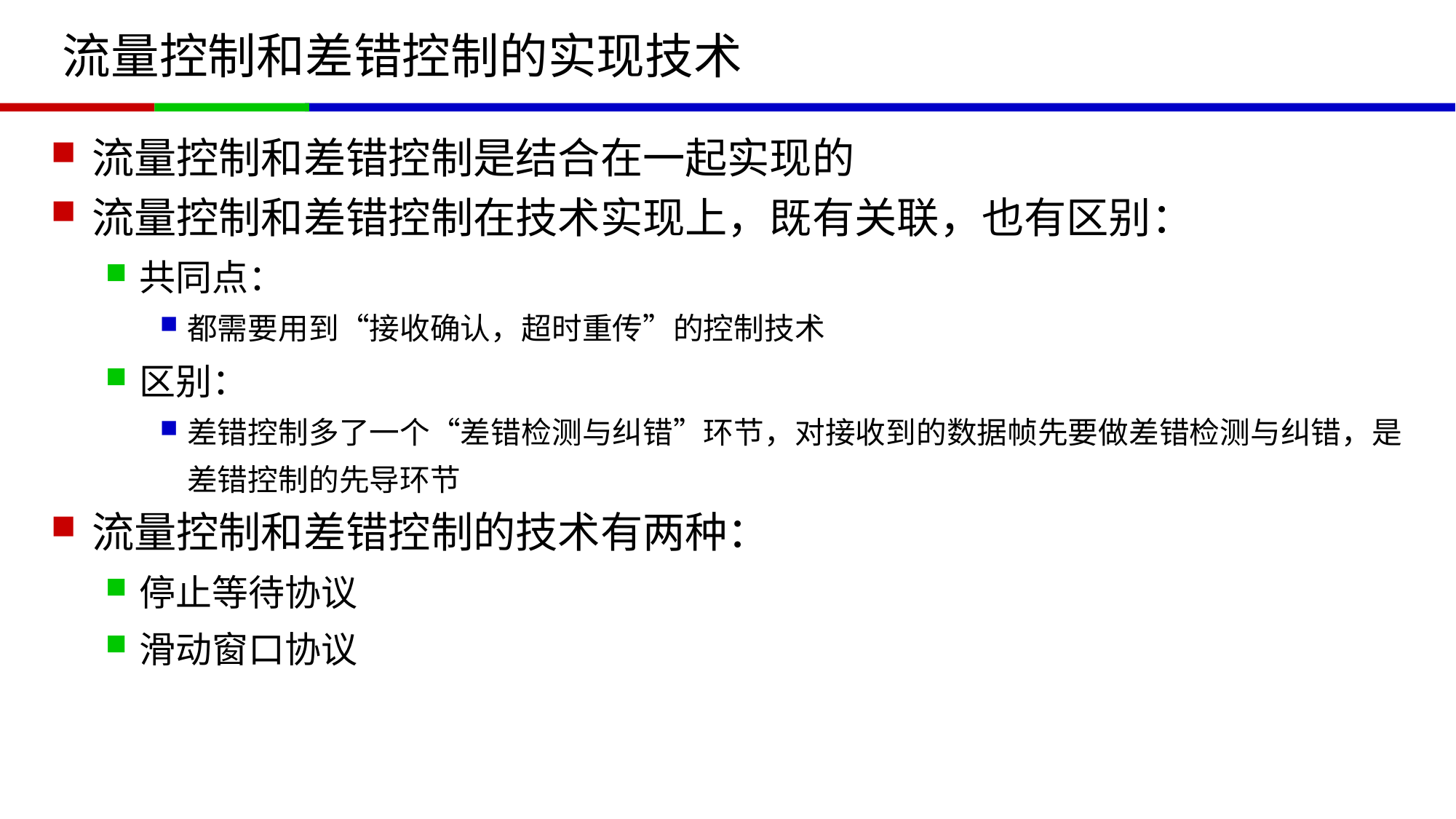

# 流量控制和差错控制的实现技术
流量控制和差错控制是结合在一起实现的
流量控制和差错控制在技术实现上，既有关联，也有区别：
共同点：
都需要用到“接收确认，超时重传”的控制技术
区别：
差错控制多了一个“差错检测与纠错”环节，对接收到的数据帧先要做差错检测与纠错，是差错控制的先导环节
流量控制和差错控制的技术有两种：
停止等待协议
滑动窗口协议

44